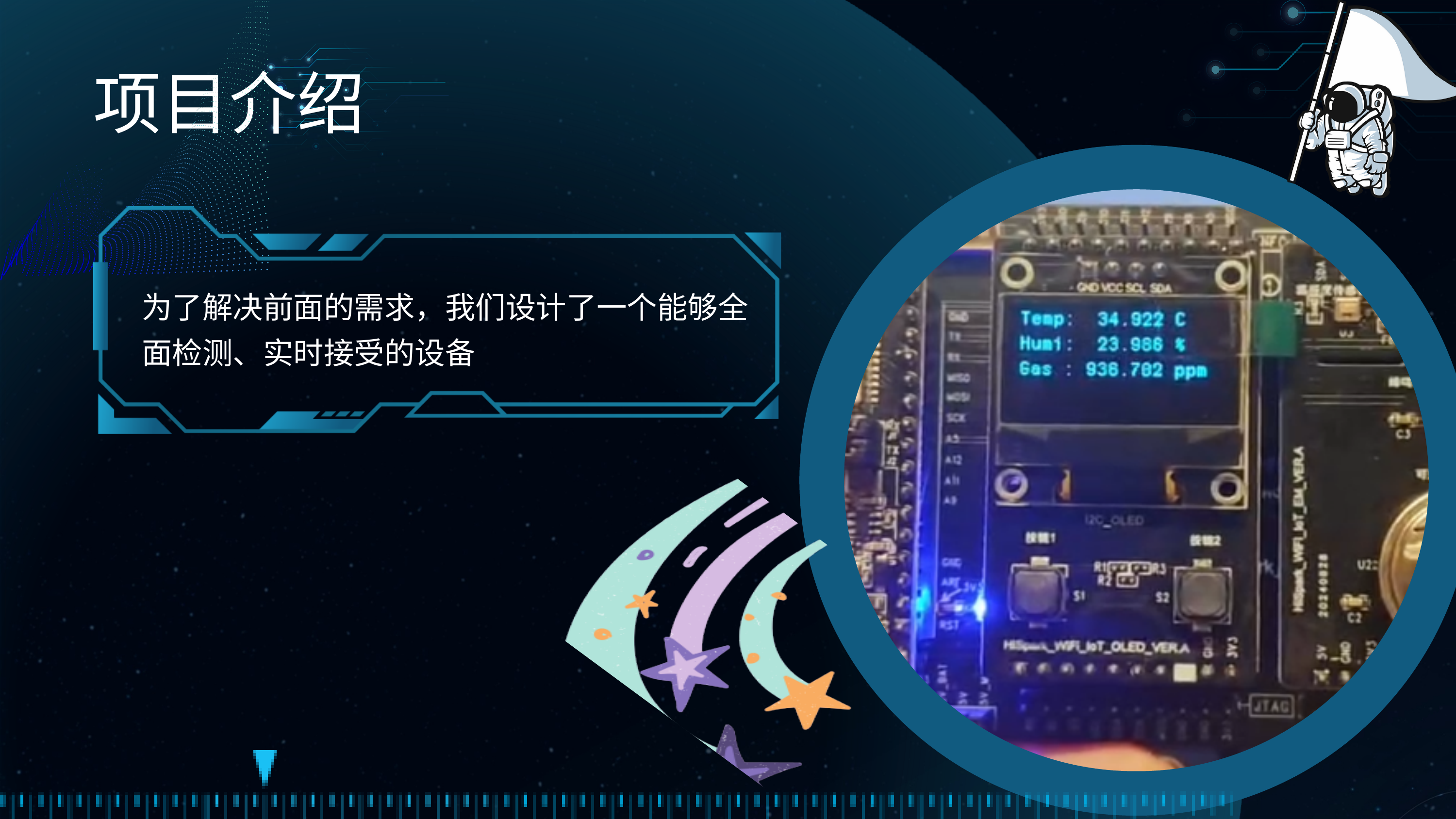

项目介绍

为了解决前面的需求，我们设计了一个能够全面检测、实时接受的设备